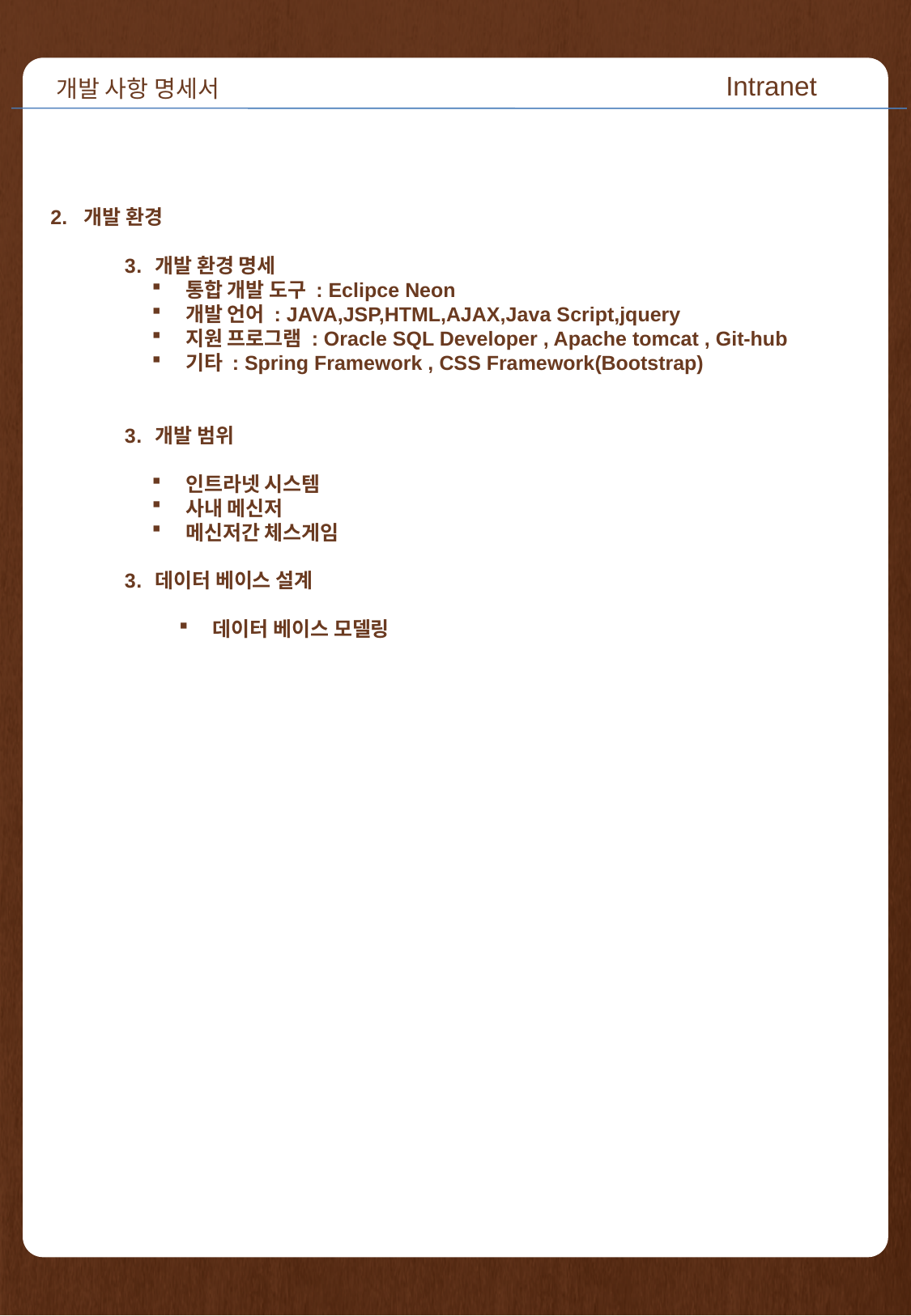

개발 사항 명세서
Intranet

2.  개발 환경

개발 환경 명세
통합 개발 도구 : Eclipce Neon
개발 언어 : JAVA,JSP,HTML,AJAX,Java Script,jquery
지원 프로그램 : Oracle SQL Developer , Apache tomcat , Git-hub
기타 : Spring Framework , CSS Framework(Bootstrap)

개발 범위

인트라넷 시스템
사내 메신저
메신저간 체스게임

데이터 베이스 설계

데이터 베이스 모델링